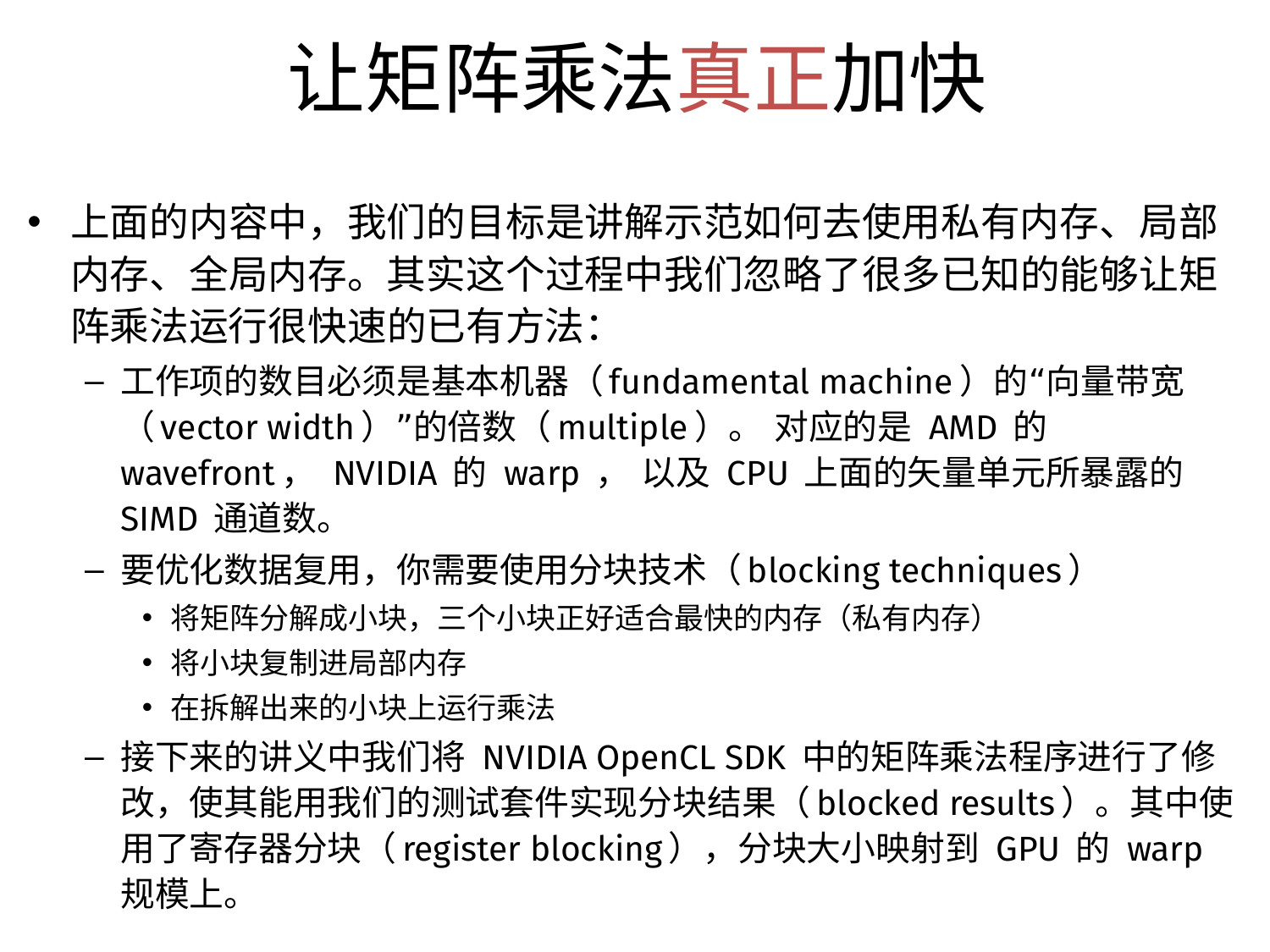

让矩阵乘法真正加快
上面的内容中，我们的目标是讲解示范如何去使用私有内存、局部内存、全局内存。其实这个过程中我们忽略了很多已知的能够让矩阵乘法运行很快速的已有方法：
工作项的数目必须是基本机器（fundamental machine）的“向量带宽（vector width）”的倍数（multiple）。 对应的是 AMD 的wavefront， NVIDIA 的 warp ， 以及 CPU 上面的矢量单元所暴露的 SIMD 通道数。
要优化数据复用，你需要使用分块技术（blocking techniques）
将矩阵分解成小块，三个小块正好适合最快的内存（私有内存）
将小块复制进局部内存
在拆解出来的小块上运行乘法
接下来的讲义中我们将 NVIDIA OpenCL SDK 中的矩阵乘法程序进行了修改，使其能用我们的测试套件实现分块结果（blocked results）。其中使用了寄存器分块（register blocking），分块大小映射到 GPU 的 warp 规模上。